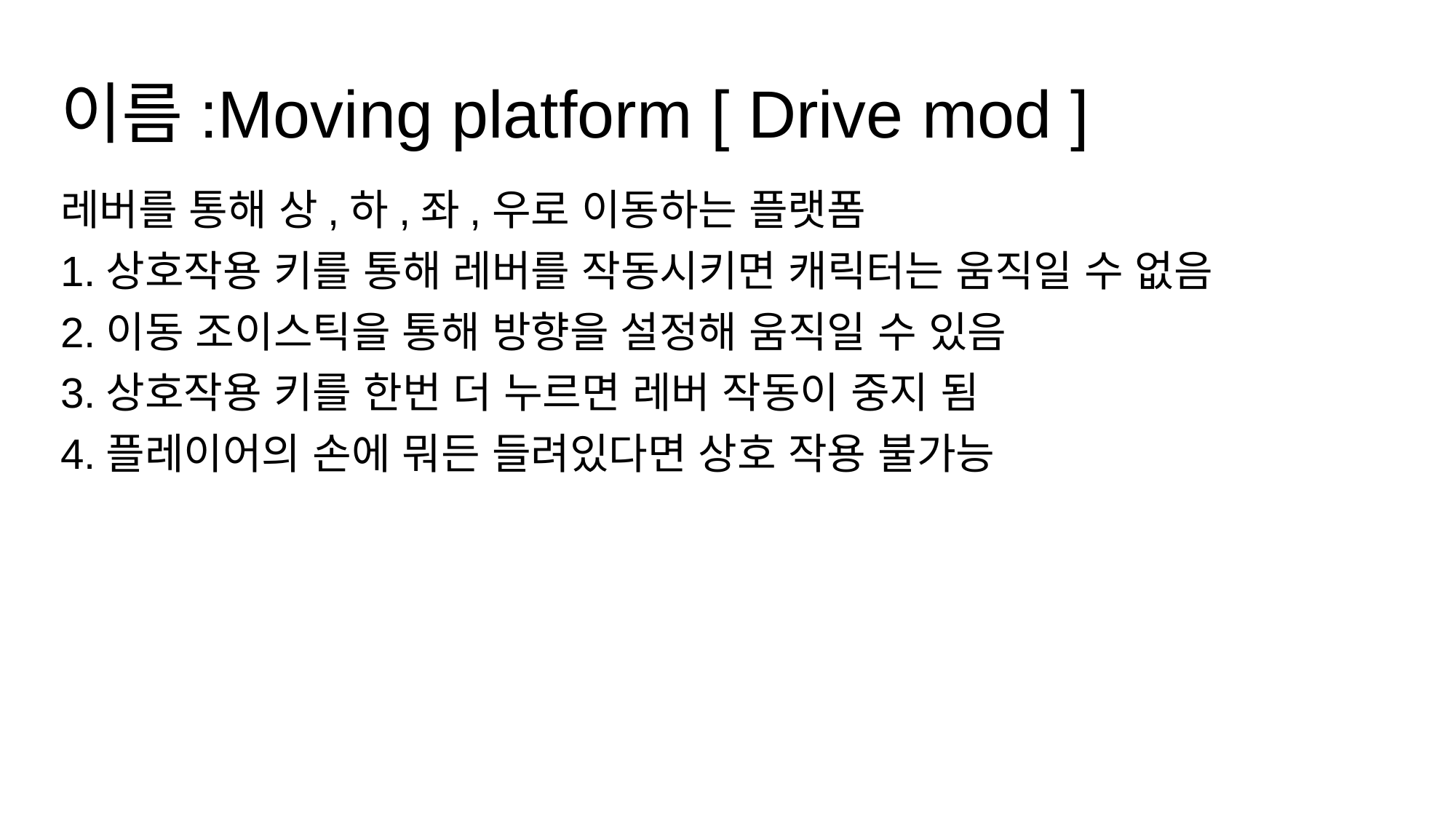

# 이름:Moving platform [ Drive mod ]
레버를 통해 상,하,좌,우로 이동하는 플랫폼
1.상호작용 키를 통해 레버를 작동시키면 캐릭터는 움직일 수 없음
2.이동 조이스틱을 통해 방향을 설정해 움직일 수 있음
3.상호작용 키를 한번 더 누르면 레버 작동이 중지 됨
4.플레이어의 손에 뭐든 들려있다면 상호 작용 불가능